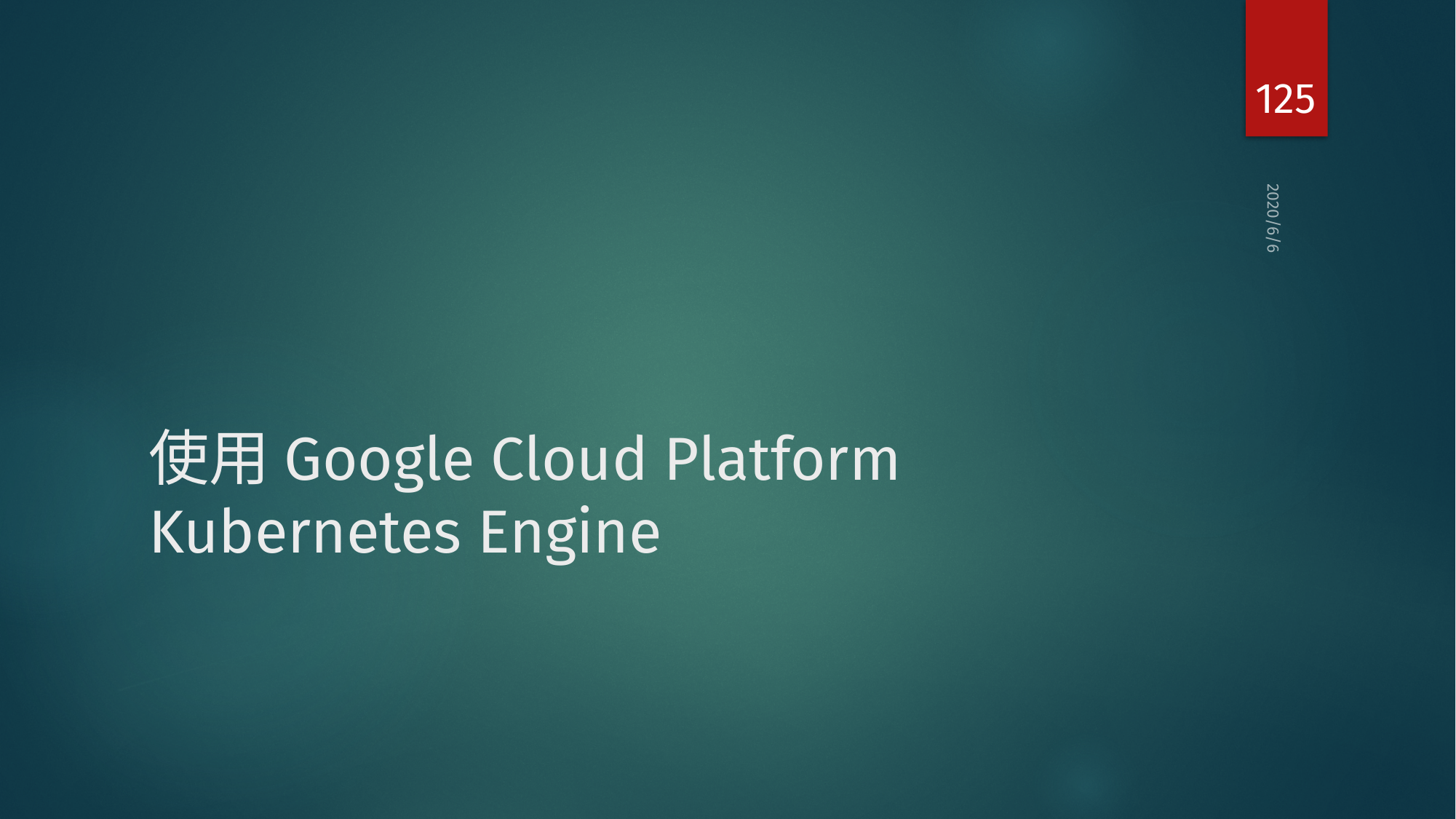

125
2020/6/6
# 使用Google Cloud Platform Kubernetes Engine